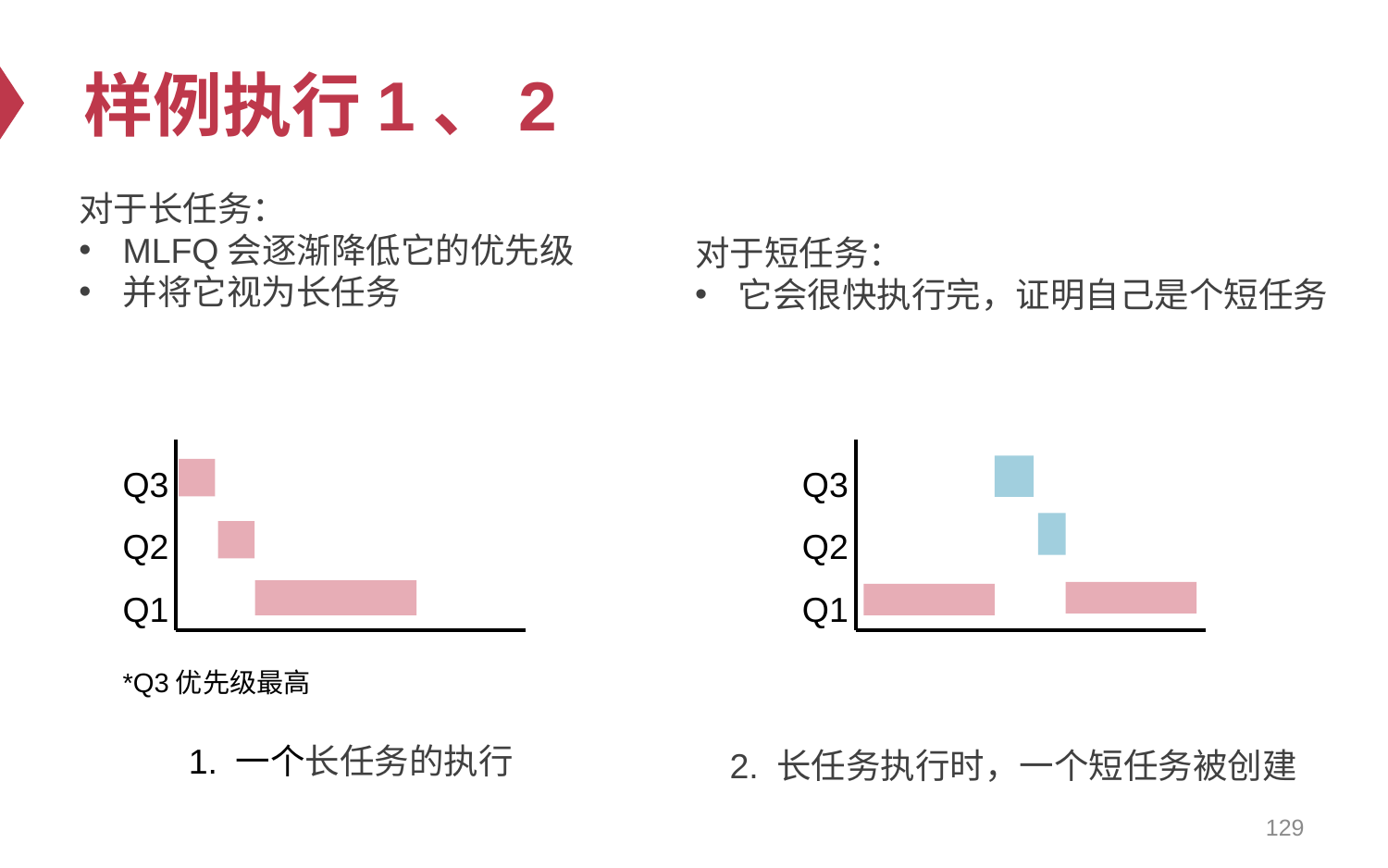

# 样例执行1、2
对于长任务：
MLFQ会逐渐降低它的优先级
并将它视为长任务
对于短任务：
它会很快执行完，证明自己是个短任务
Q3
Q2
Q1
Q3
Q2
Q1

*Q3优先级最高
1. 一个长任务的执行
2. 长任务执行时，一个短任务被创建
129